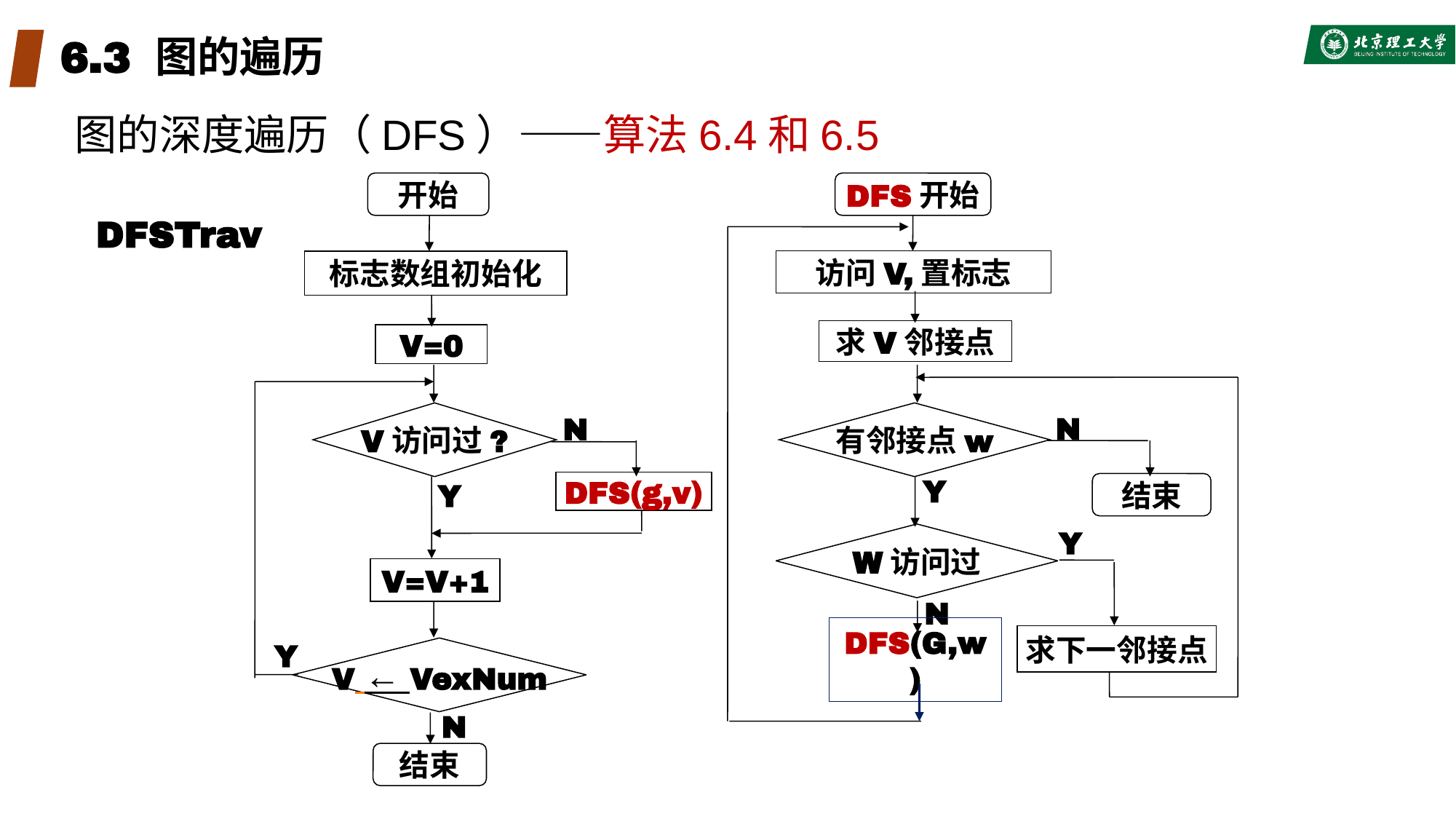

# 6.3 图的遍历
图的深度遍历（DFS）——算法6.4和6.5
开始

标志数组初始化

V=0

V访问过?
N

Y
DFS(g,v)

V=V+1

Y
V ← VexNum

N

结束
DFS开始

访问V,置标志

求V邻接点

有邻接点w
N

Y
结束

Y
W访问过

N

求下一邻接点
DFS(G,w)

DFSTrav